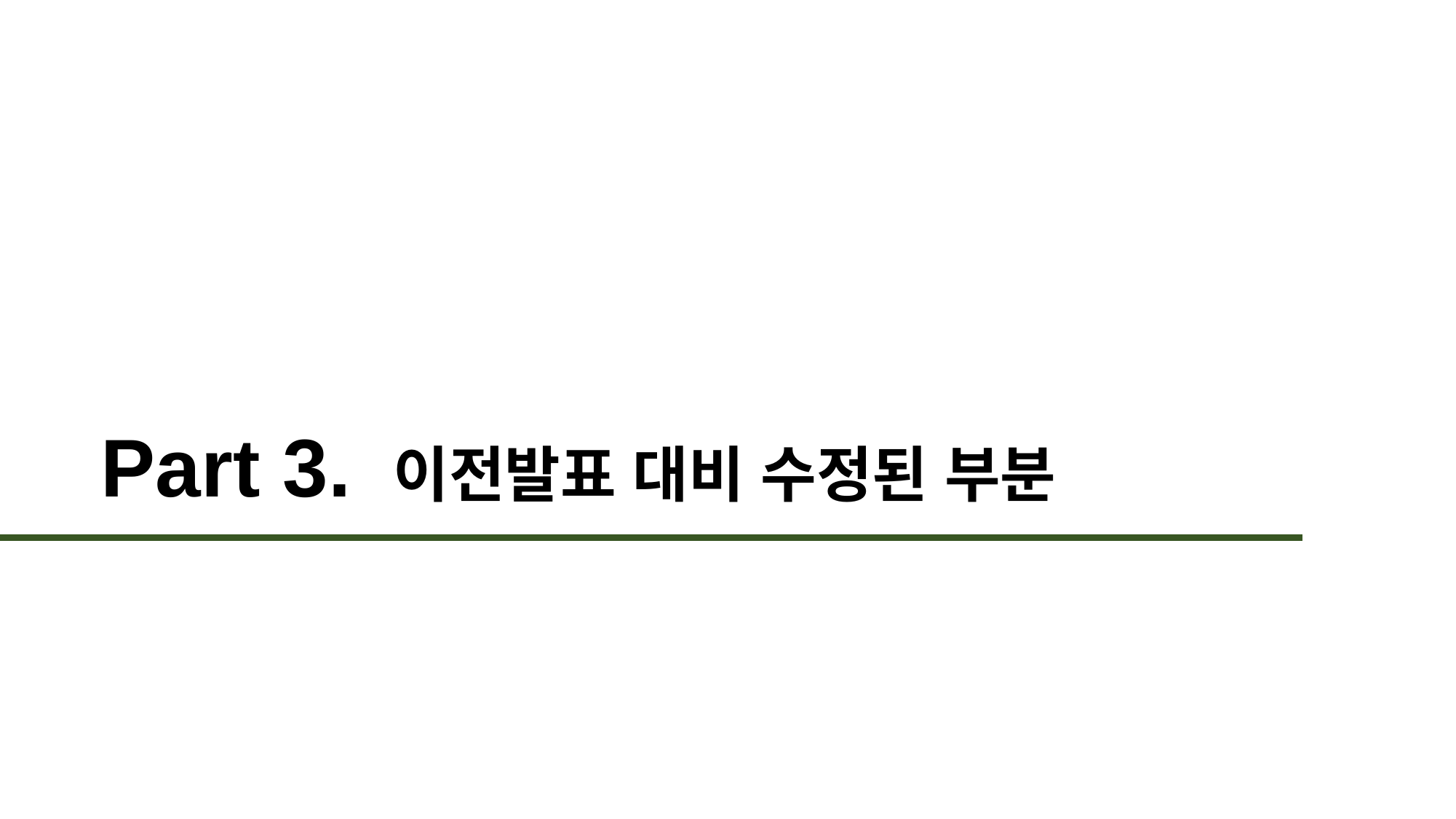

# Part 3. 이전발표 대비 수정된 부분